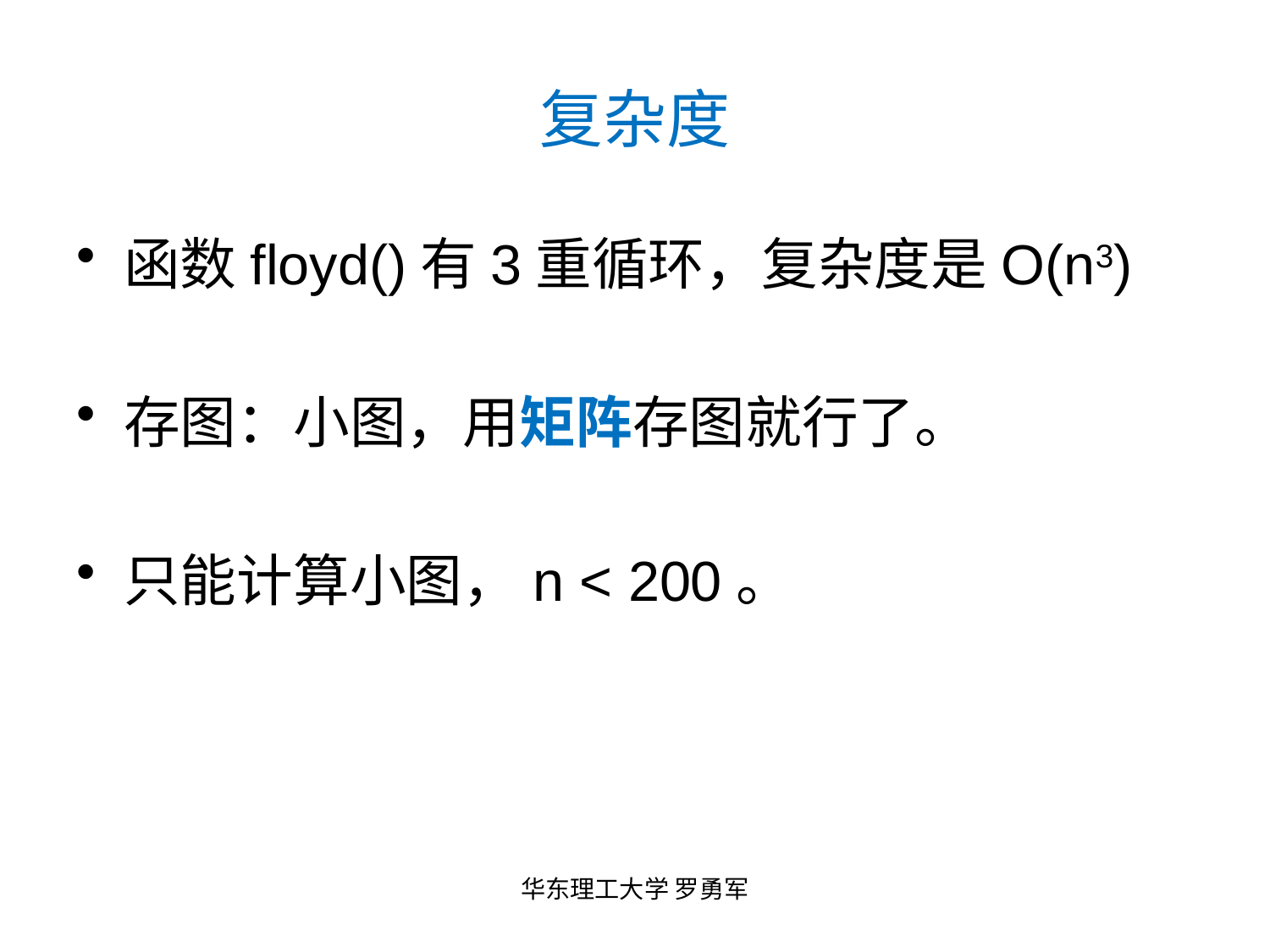

# 复杂度
函数floyd()有3重循环，复杂度是O(n3)

存图：小图，用矩阵存图就行了。

只能计算小图，n < 200。

华东理工大学 罗勇军